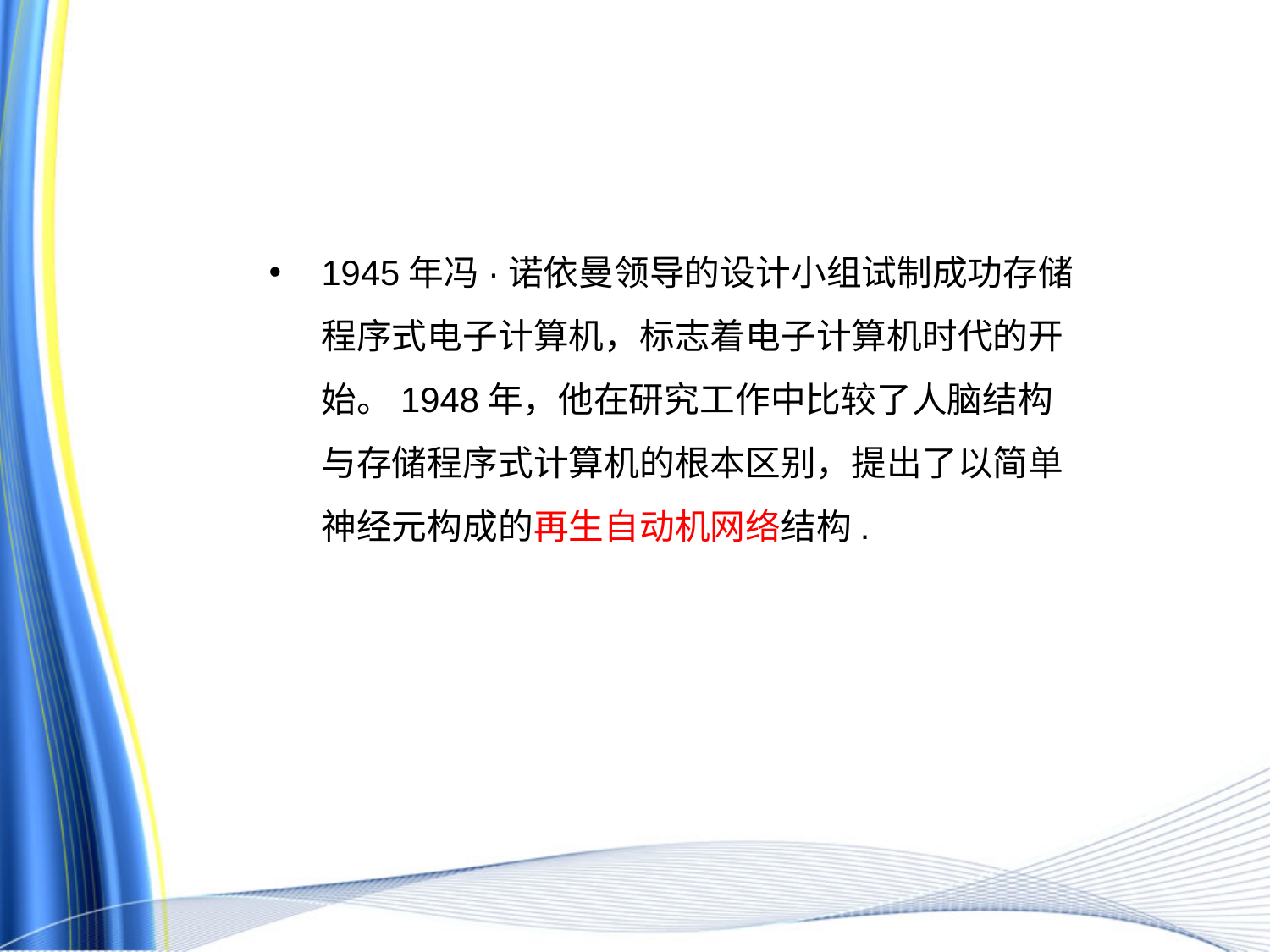

1945年冯·诺依曼领导的设计小组试制成功存储程序式电子计算机，标志着电子计算机时代的开始。1948年，他在研究工作中比较了人脑结构与存储程序式计算机的根本区别，提出了以简单神经元构成的再生自动机网络结构.